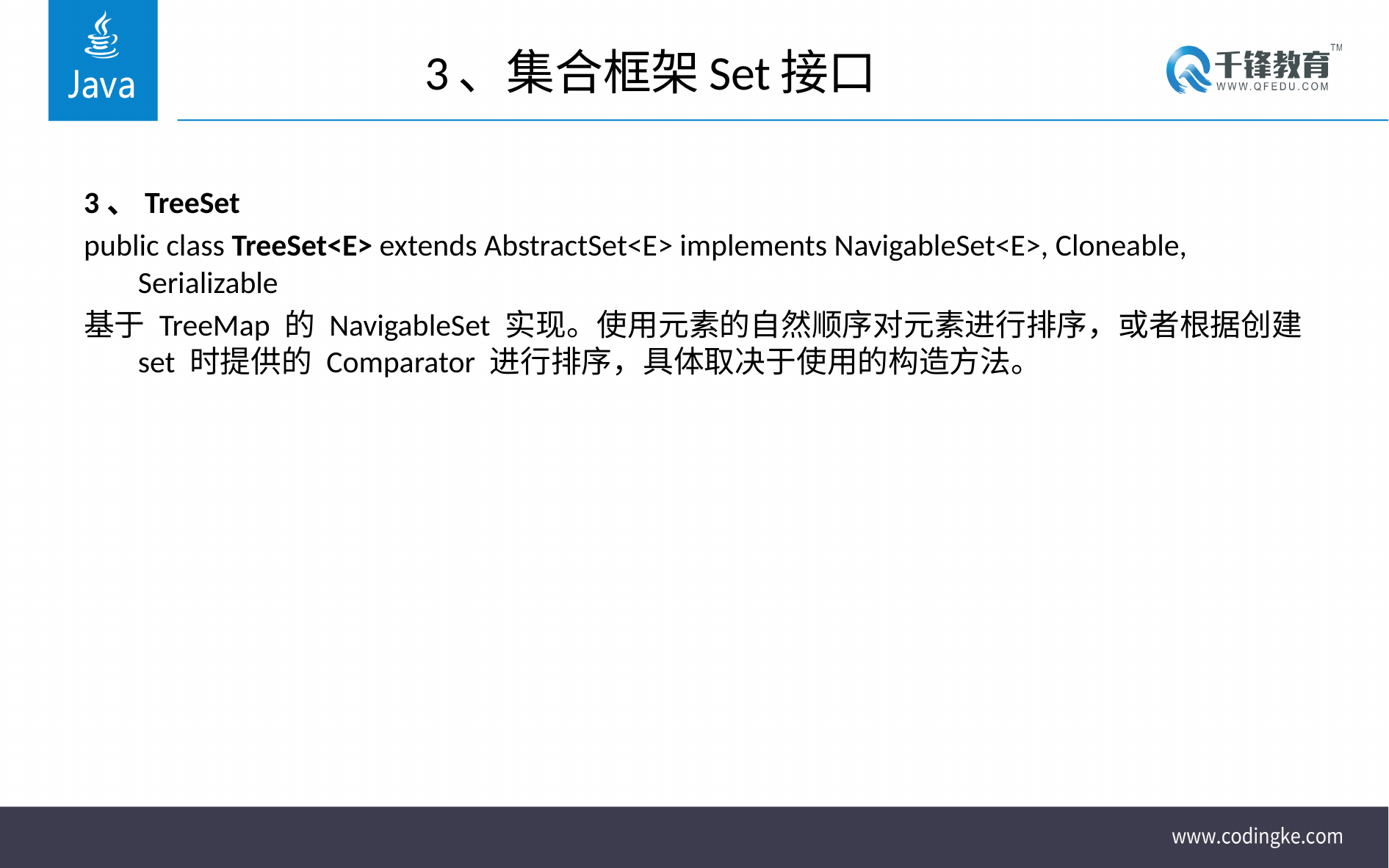

# 3、集合框架Set接口
3、TreeSet
public class TreeSet<E> extends AbstractSet<E> implements NavigableSet<E>, Cloneable, Serializable
基于 TreeMap 的 NavigableSet 实现。使用元素的自然顺序对元素进行排序，或者根据创建 set 时提供的 Comparator 进行排序，具体取决于使用的构造方法。